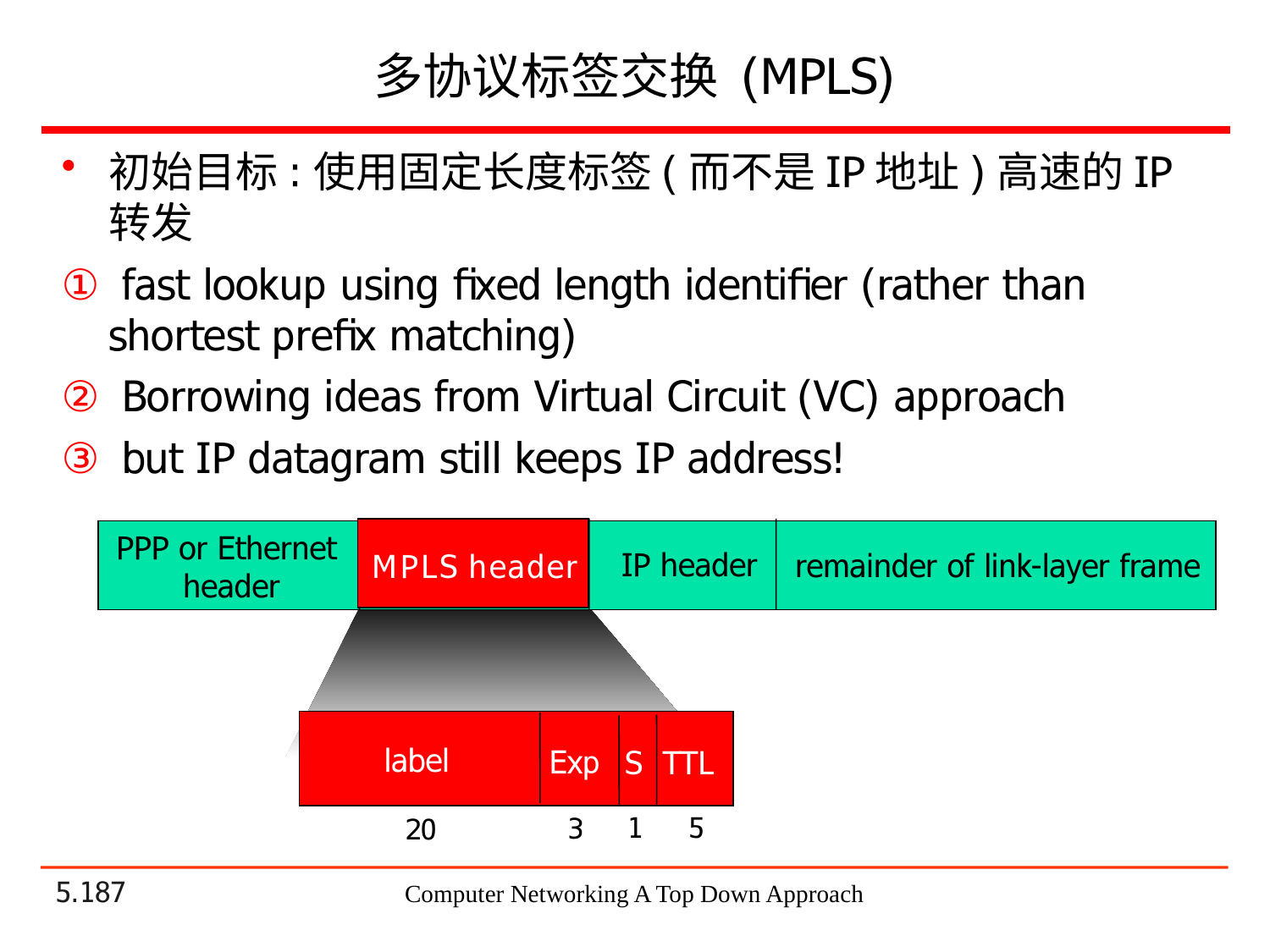

# 多协议标签交换 (MPLS)
初始目标:使用固定长度标签(而不是IP地址)高速的IP转发
 fast lookup using fixed length identifier (rather than shortest prefix matching)
 Borrowing ideas from Virtual Circuit (VC) approach
 but IP datagram still keeps IP address!

PPP or Ethernet
header
IP header
remainder of link-layer frame
MPLS header

label
Exp
TTL
S
5
1
3
20